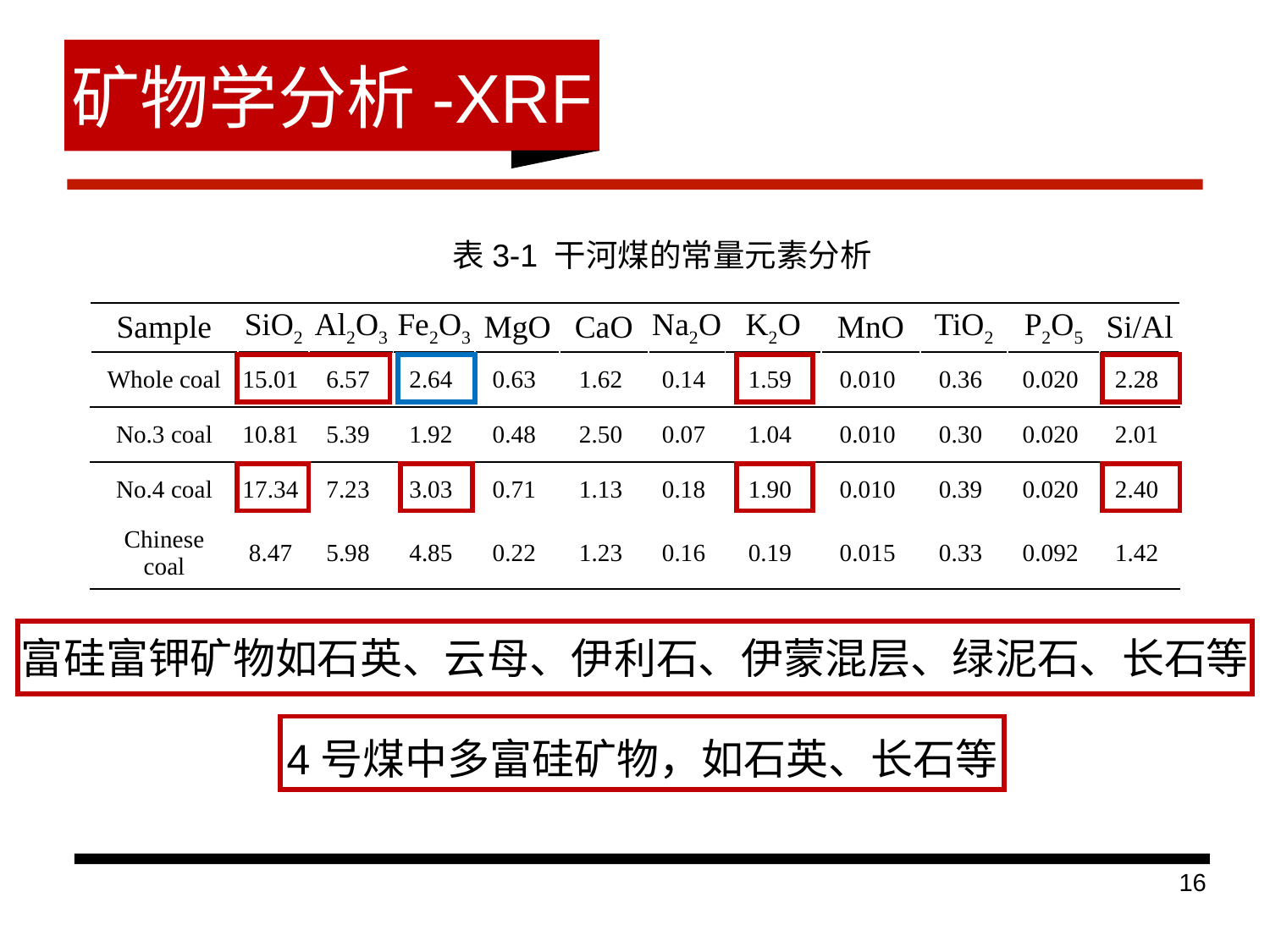

矿物学分析-XRF

表3-1 干河煤的常量元素分析
| Sample | SiO2 | Al2O3 | Fe2O3 | MgO | CaO | Na2O | K2O | MnO | TiO2 | P2O5 | Si/Al |
| --- | --- | --- | --- | --- | --- | --- | --- | --- | --- | --- | --- |
| Whole coal | 15.01 | 6.57 | 2.64 | 0.63 | 1.62 | 0.14 | 1.59 | 0.010 | 0.36 | 0.020 | 2.28 |
| No.3 coal | 10.81 | 5.39 | 1.92 | 0.48 | 2.50 | 0.07 | 1.04 | 0.010 | 0.30 | 0.020 | 2.01 |
| No.4 coal | 17.34 | 7.23 | 3.03 | 0.71 | 1.13 | 0.18 | 1.90 | 0.010 | 0.39 | 0.020 | 2.40 |
| Chinese coal | 8.47 | 5.98 | 4.85 | 0.22 | 1.23 | 0.16 | 0.19 | 0.015 | 0.33 | 0.092 | 1.42 |

富硅富钾矿物如石英、云母、伊利石、伊蒙混层、绿泥石、长石等

4号煤中多富硅矿物，如石英、长石等

16